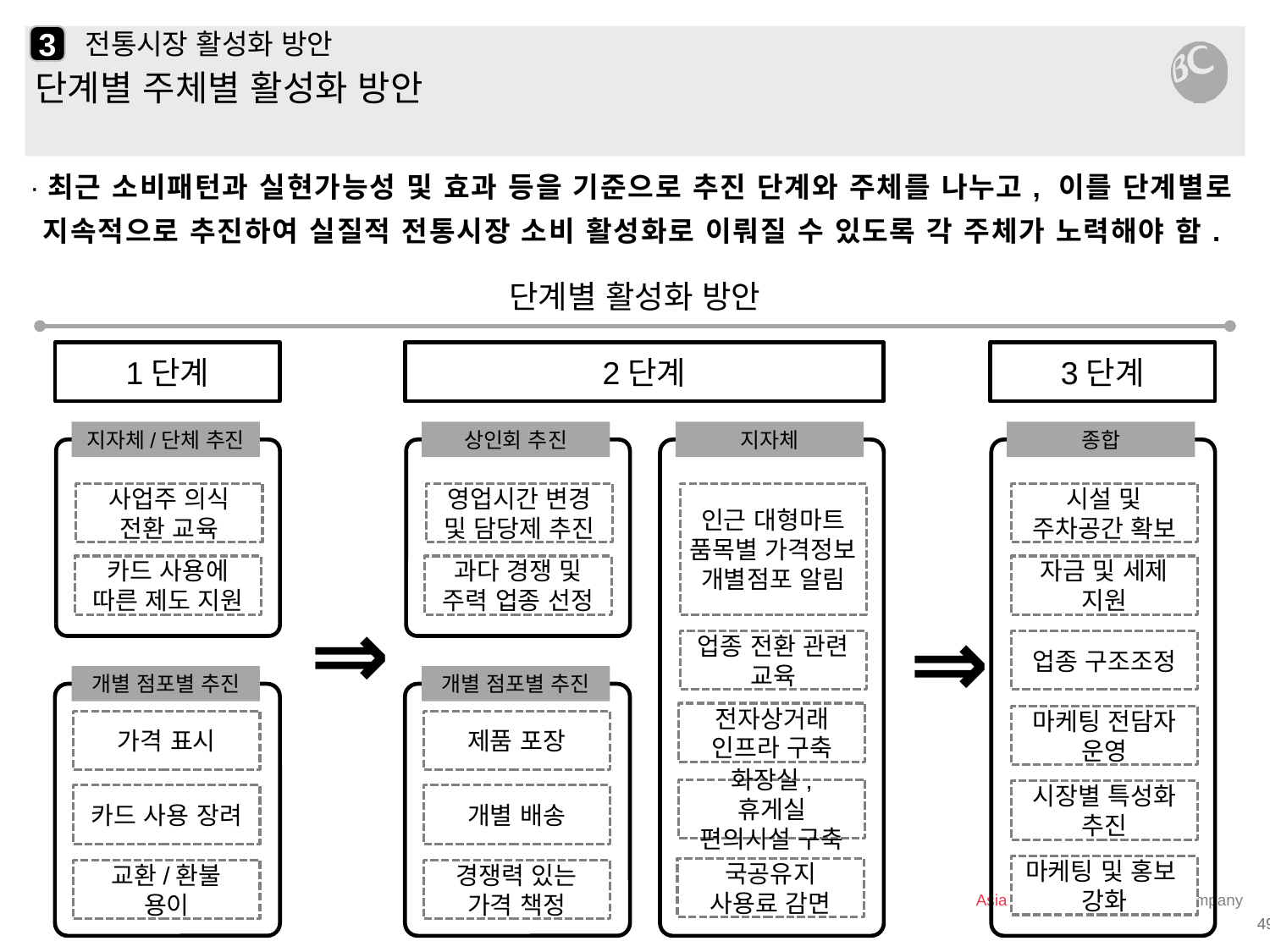

3
# 전통시장 활성화 방안
단계별 주체별 활성화 방안
·최근 소비패턴과 실현가능성 및 효과 등을 기준으로 추진 단계와 주체를 나누고, 이를 단계별로 지속적으로 추진하여 실질적 전통시장 소비 활성화로 이뤄질 수 있도록 각 주체가 노력해야 함.
단계별 활성화 방안
3단계
1단계
2단계
지자체
지자체/단체 추진
상인회 추진
종합

인근 대형마트
품목별 가격정보
개별점포 알림
사업주 의식 전환 교육
영업시간 변경 및 담당제 추진
시설 및 주차공간 확보
카드 사용에 따른 제도 지원
과다 경쟁 및 주력 업종 선정
자금 및 세제
지원
⇒
⇒
업종 전환 관련
교육
업종 구조조정
개별 점포별 추진
개별 점포별 추진

전자상거래
인프라 구축
마케팅 전담자 운영
가격 표시
제품 포장
화장실, 휴게실
편의시설 구축
시장별 특성화
추진
카드 사용 장려
개별 배송
마케팅 및 홍보
강화
국공유지 사용료 감면
교환/환불 용이
경쟁력 있는
가격 책정